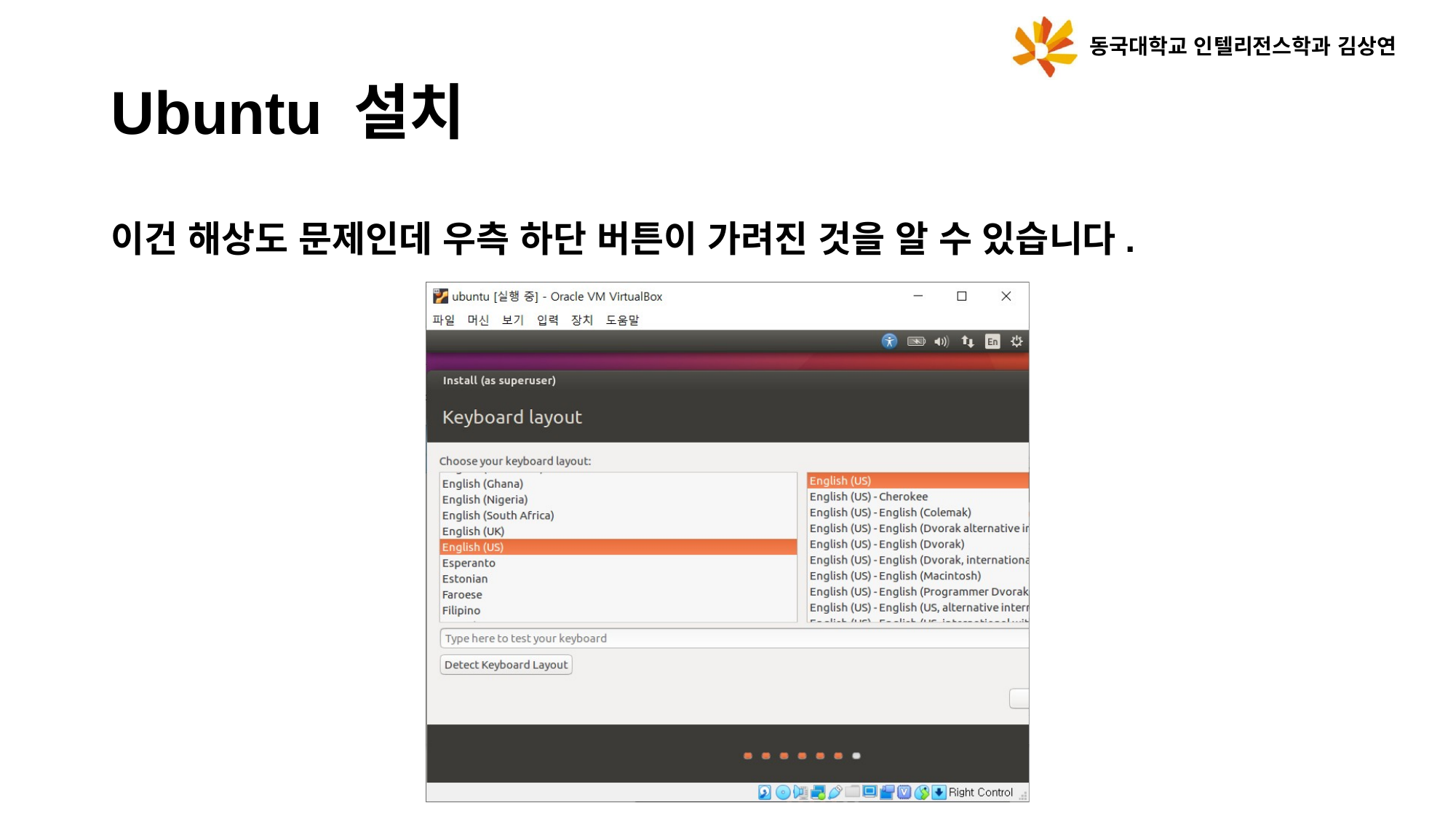

동국대학교 인텔리전스학과 김상연
Ubuntu 설치
이건 해상도 문제인데 우측 하단 버튼이 가려진 것을 알 수 있습니다.